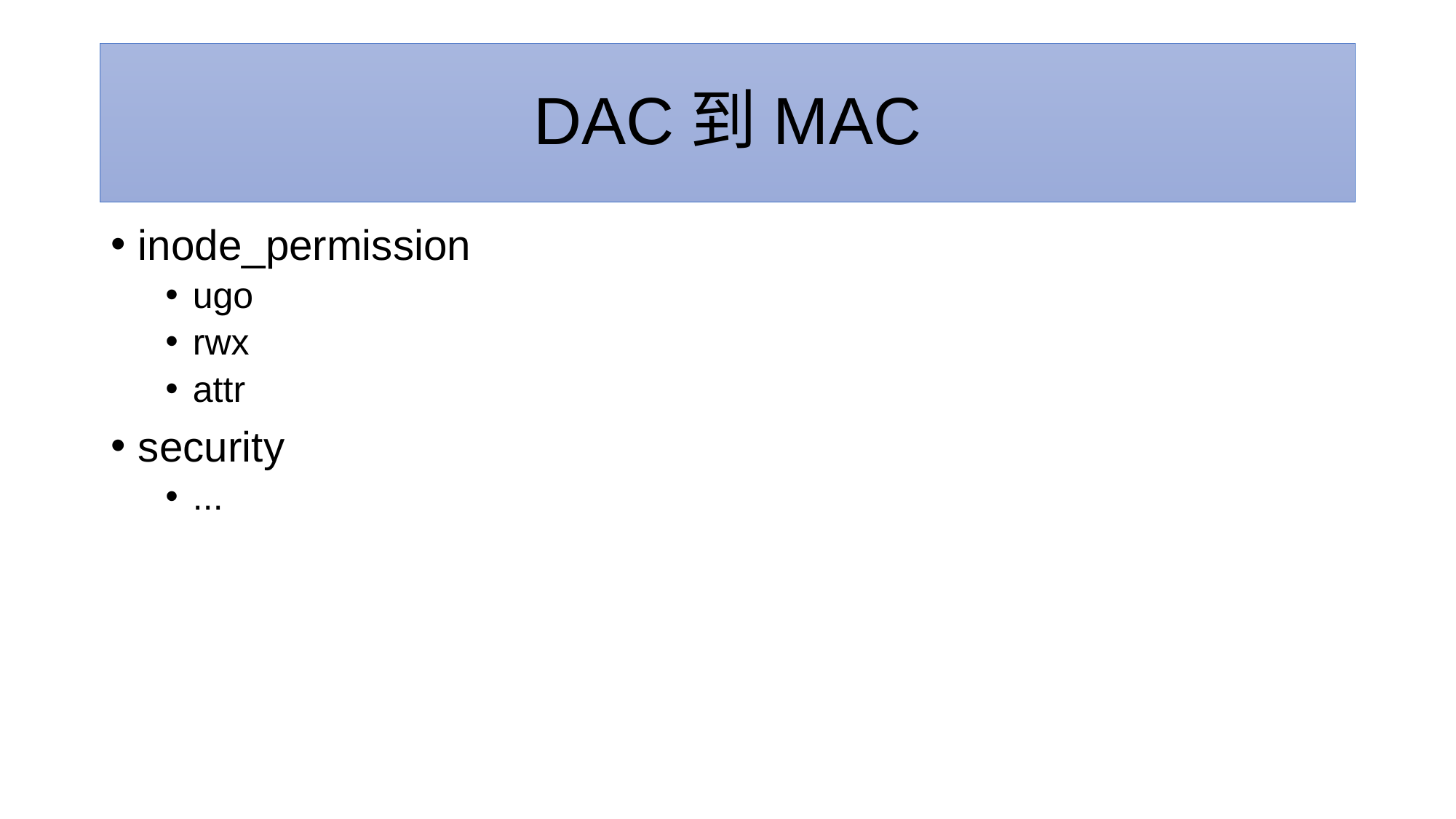

# DAC到MAC
inode_permission
ugo
rwx
attr
security
...